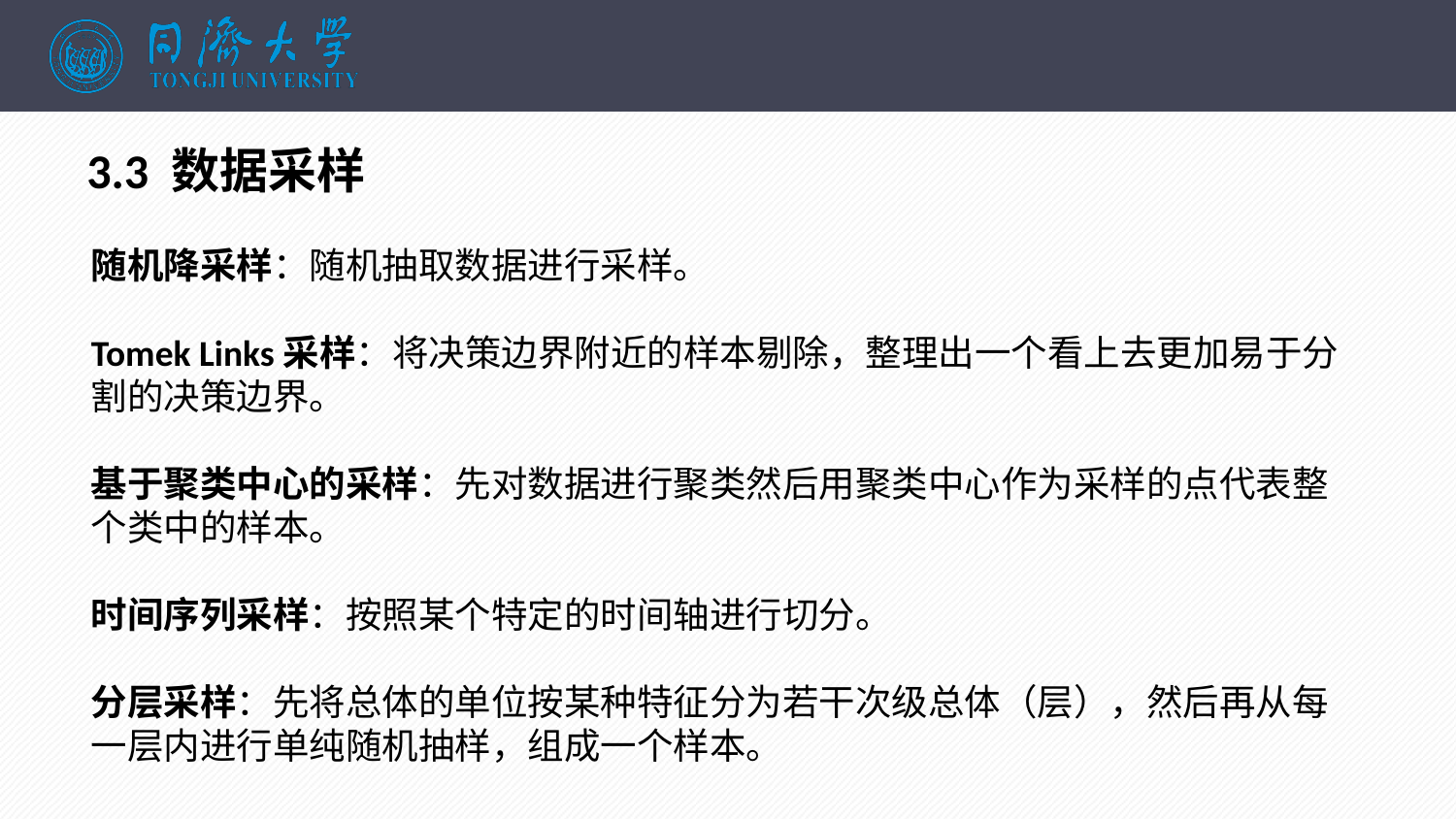

3.3 数据采样
随机降采样：随机抽取数据进行采样。

Tomek Links采样：将决策边界附近的样本剔除，整理出一个看上去更加易于分割的决策边界。

基于聚类中心的采样：先对数据进行聚类然后用聚类中心作为采样的点代表整个类中的样本。

时间序列采样：按照某个特定的时间轴进行切分。

分层采样：先将总体的单位按某种特征分为若干次级总体（层），然后再从每一层内进行单纯随机抽样，组成一个样本。